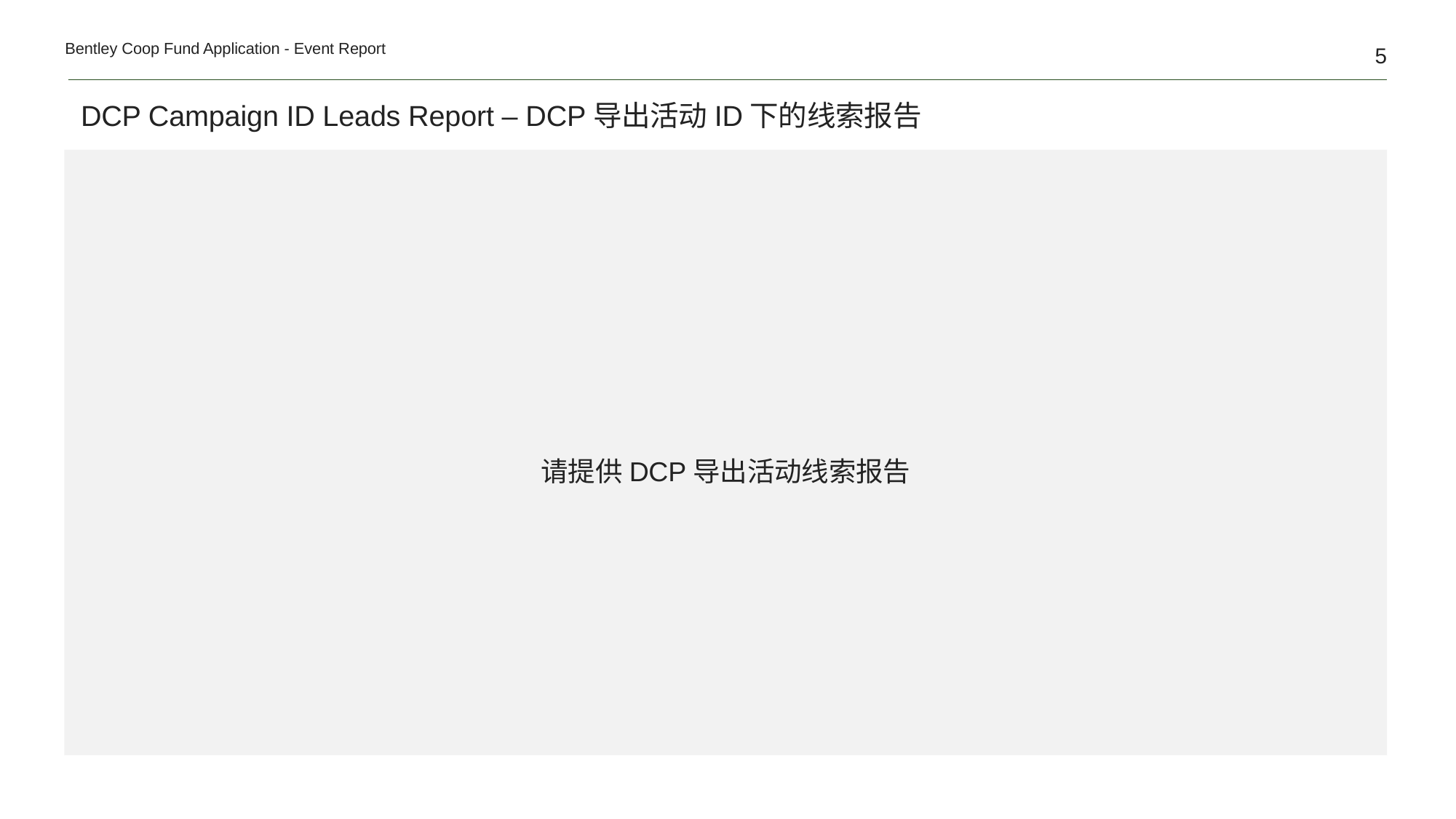

5
Bentley Coop Fund Application - Event Report
DCP Campaign ID Leads Report – DCP导出活动ID下的线索报告

请提供DCP导出活动线索报告